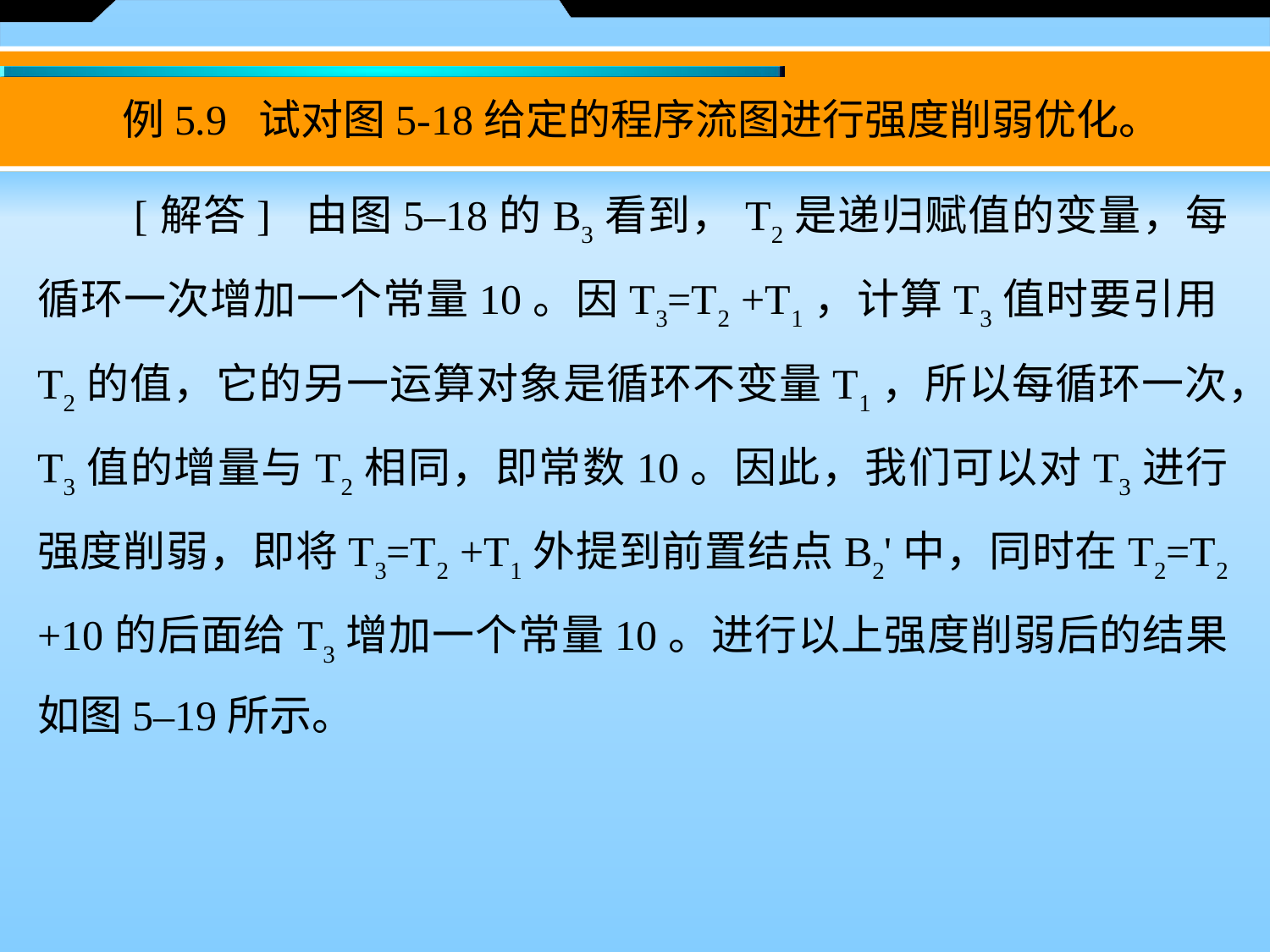

例5.9  试对图5-18给定的程序流图进行强度削弱优化。
　　[解答]  由图5–18的B3看到，T2是递归赋值的变量，每循环一次增加一个常量10。因T3=T2 +T1，计算T3值时要引用T2的值，它的另一运算对象是循环不变量T1，所以每循环一次，T3值的增量与T2相同，即常数10。因此，我们可以对T3进行强度削弱，即将T3=T2 +T1外提到前置结点B2'中，同时在T2=T2 +10的后面给T3增加一个常量10。进行以上强度削弱后的结果如图5–19所示。